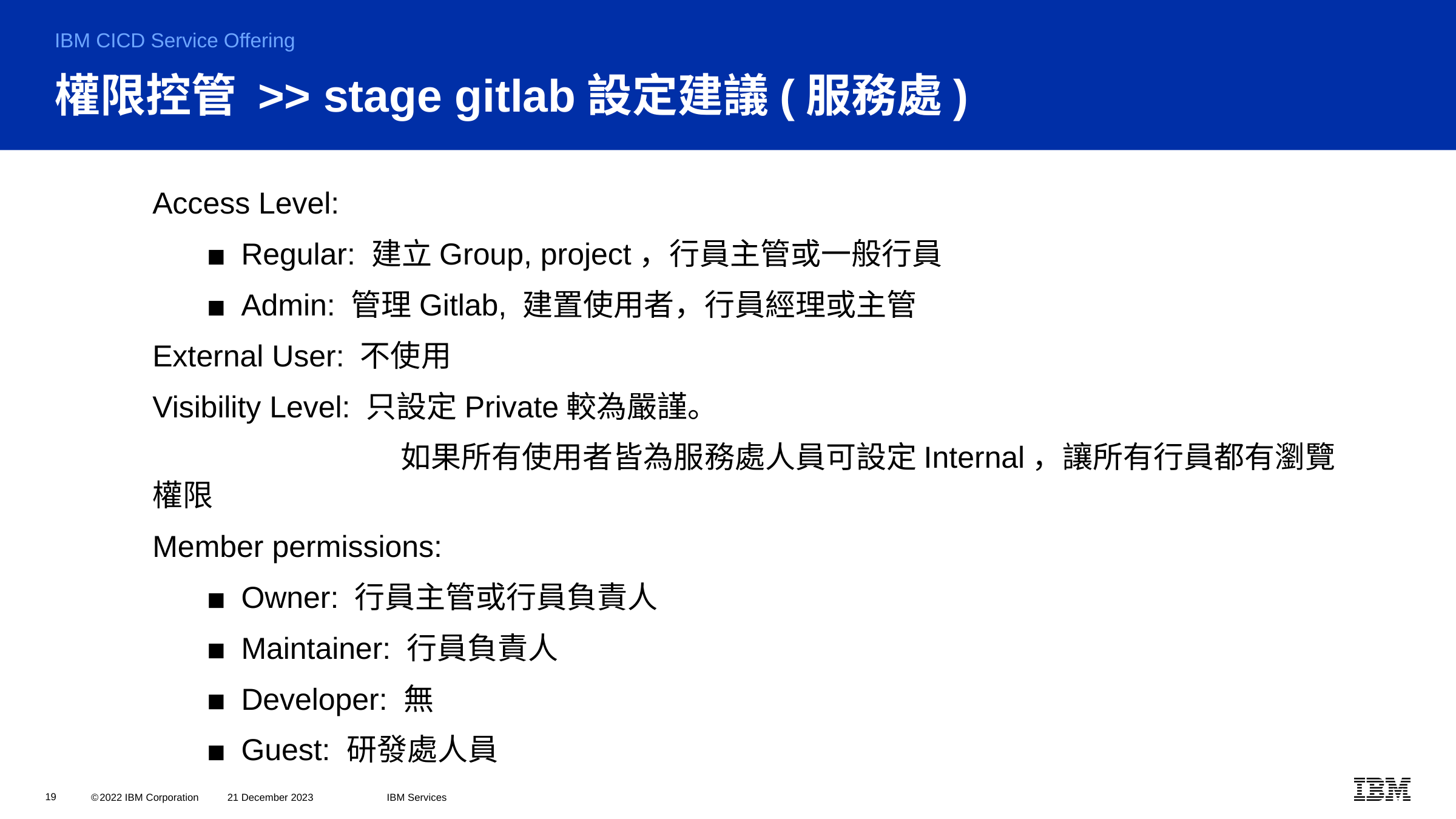

IBM CICD Service Offering
# 權限控管 >> stage gitlab設定建議(服務處)
Access Level:
Regular: 建立Group, project，行員主管或一般行員
Admin: 管理Gitlab, 建置使用者，行員經理或主管
External User: 不使用
Visibility Level: 只設定Private較為嚴謹。
	                      如果所有使用者皆為服務處人員可設定Internal，讓所有行員都有瀏覽權限
Member permissions:
Owner: 行員主管或行員負責人
Maintainer: 行員負責人
Developer: 無
Guest: 研發處人員